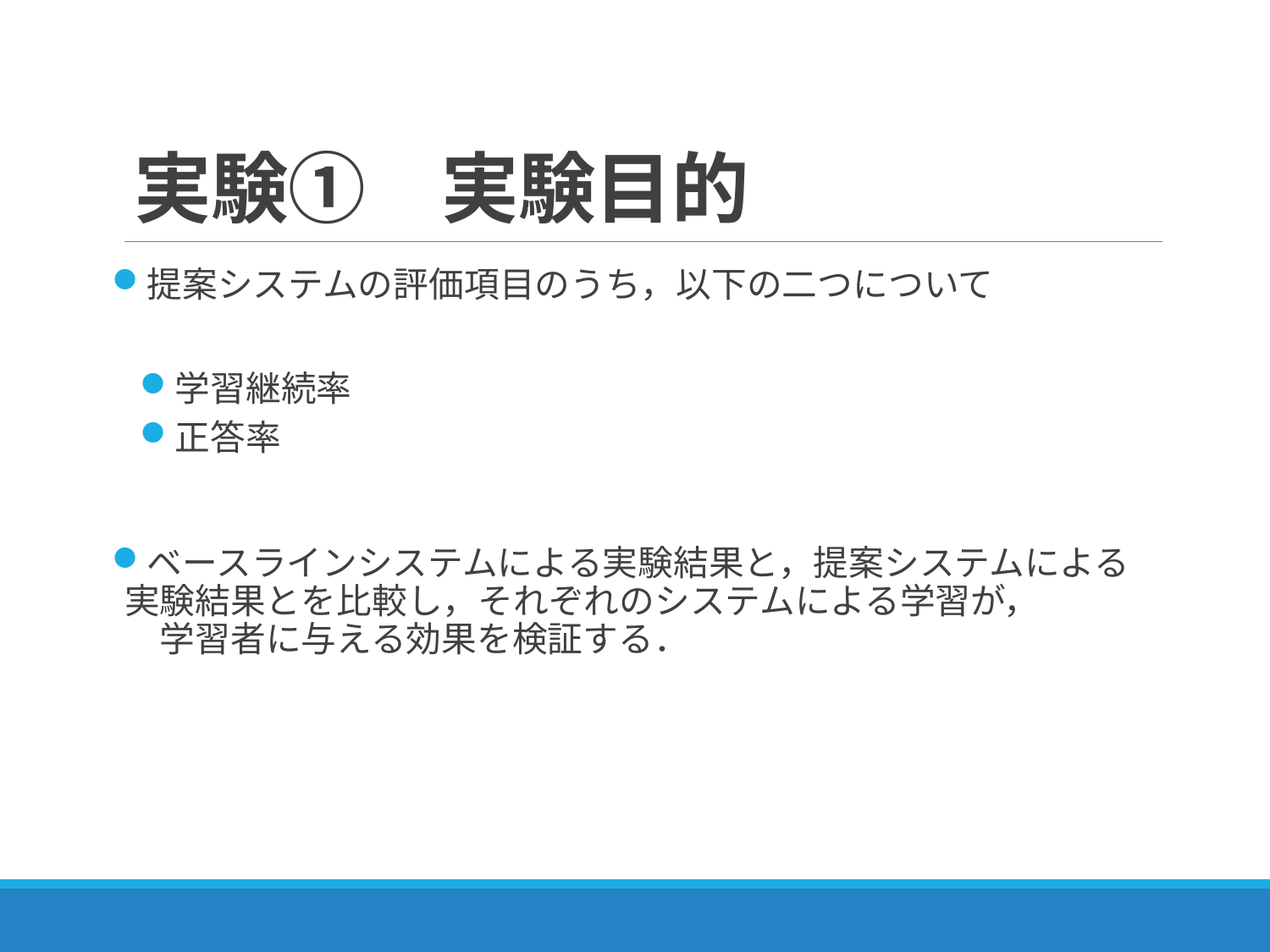

# 実験①　実験目的
提案システムの評価項目のうち，以下の二つについて

学習継続率
正答率

ベースラインシステムによる実験結果と，提案システムによる　実験結果とを比較し，それぞれのシステムによる学習が，　　　　学習者に与える効果を検証する．

30